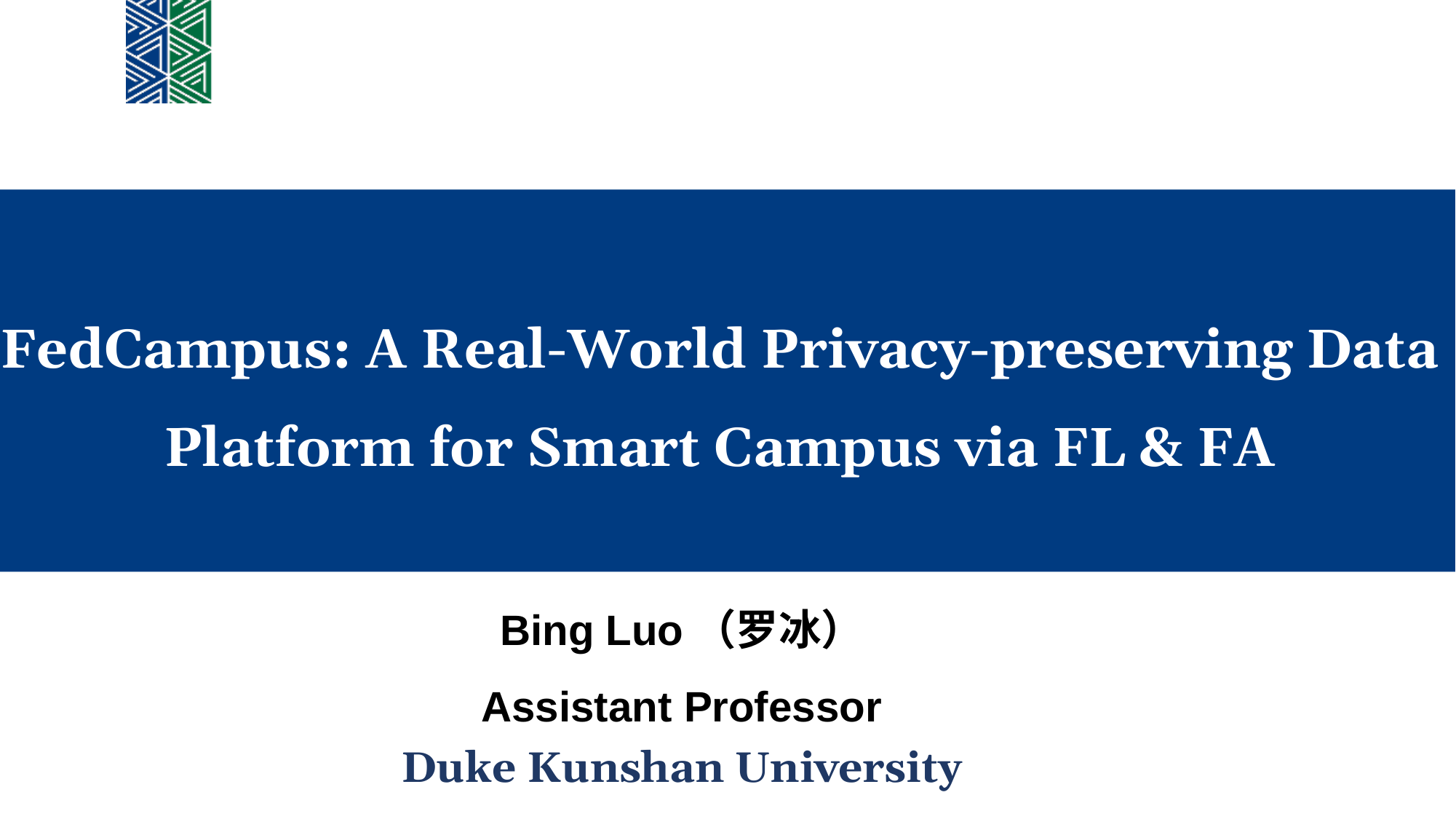

# FedCampus: A Real-World Privacy-preserving Data Platform for Smart Campus via FL & FA
Bing Luo（罗冰）
Assistant Professor
Duke Kunshan University